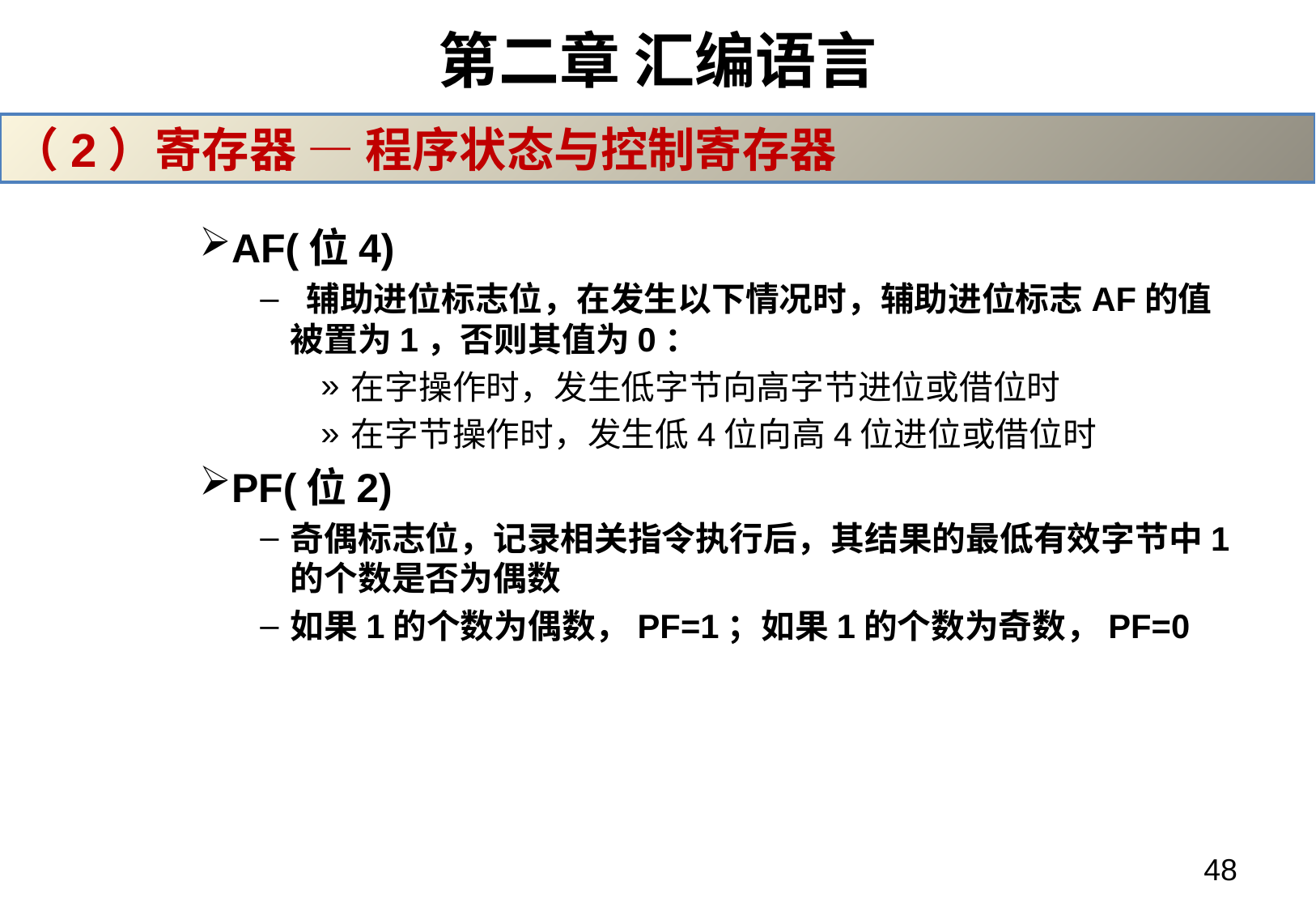

# 第二章 汇编语言
（2）寄存器 — 程序状态与控制寄存器
AF(位4)
 辅助进位标志位，在发生以下情况时，辅助进位标志AF的值被置为1，否则其值为0：
在字操作时，发生低字节向高字节进位或借位时
在字节操作时，发生低4位向高4位进位或借位时
PF(位2)
奇偶标志位，记录相关指令执行后，其结果的最低有效字节中1的个数是否为偶数
如果1的个数为偶数，PF=1；如果1的个数为奇数，PF=0

48